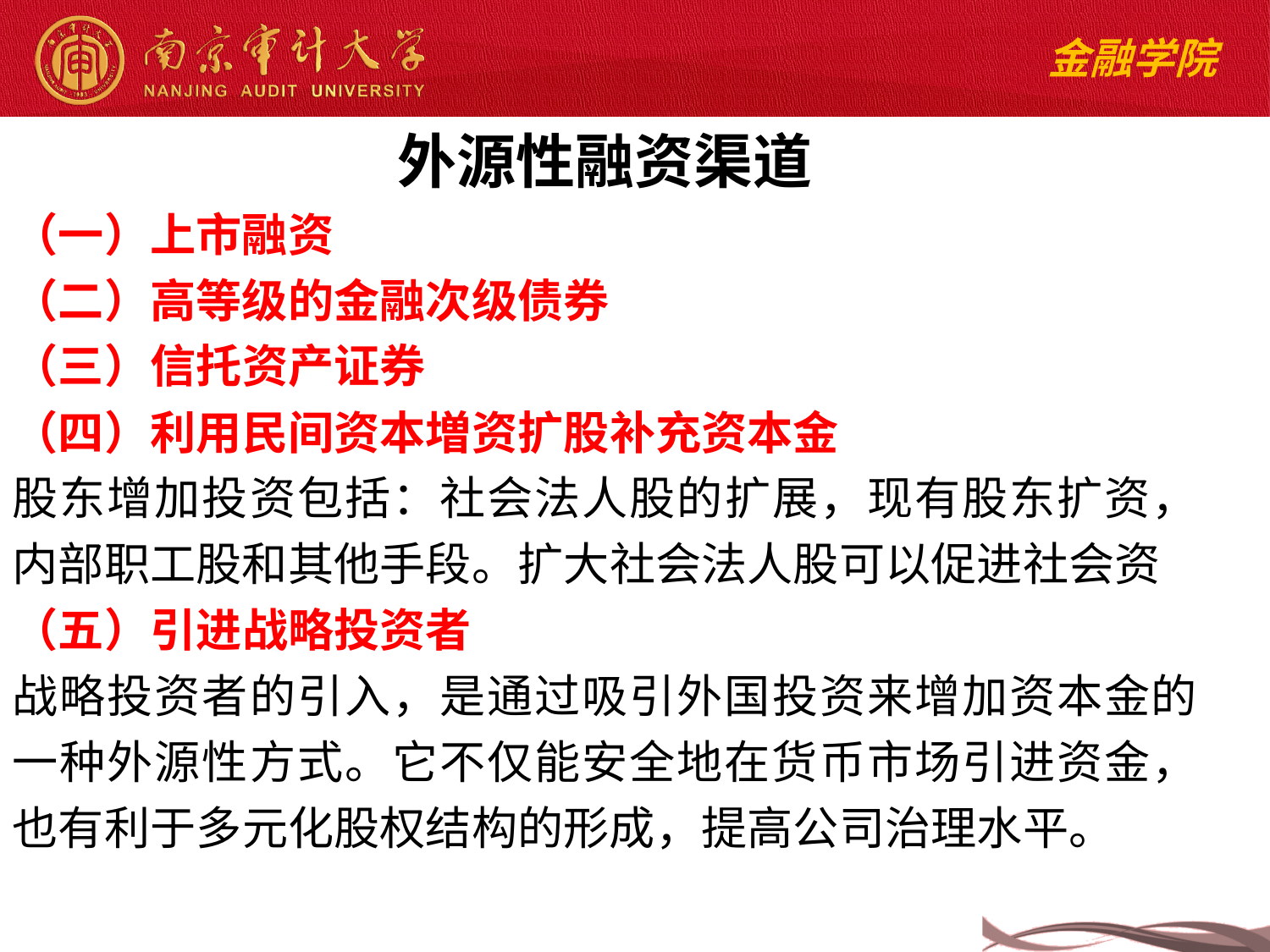

外源性融资渠道
（一）上市融资
（二）高等级的金融次级债券
（三）信托资产证券
（四）利用民间资本増资扩股补充资本金
股东增加投资包括：社会法人股的扩展，现有股东扩资，内部职工股和其他手段。扩大社会法人股可以促进社会资
（五）引进战略投资者
战略投资者的引入，是通过吸引外国投资来增加资本金的一种外源性方式。它不仅能安全地在货币市场引进资金，也有利于多元化股权结构的形成，提高公司治理水平。